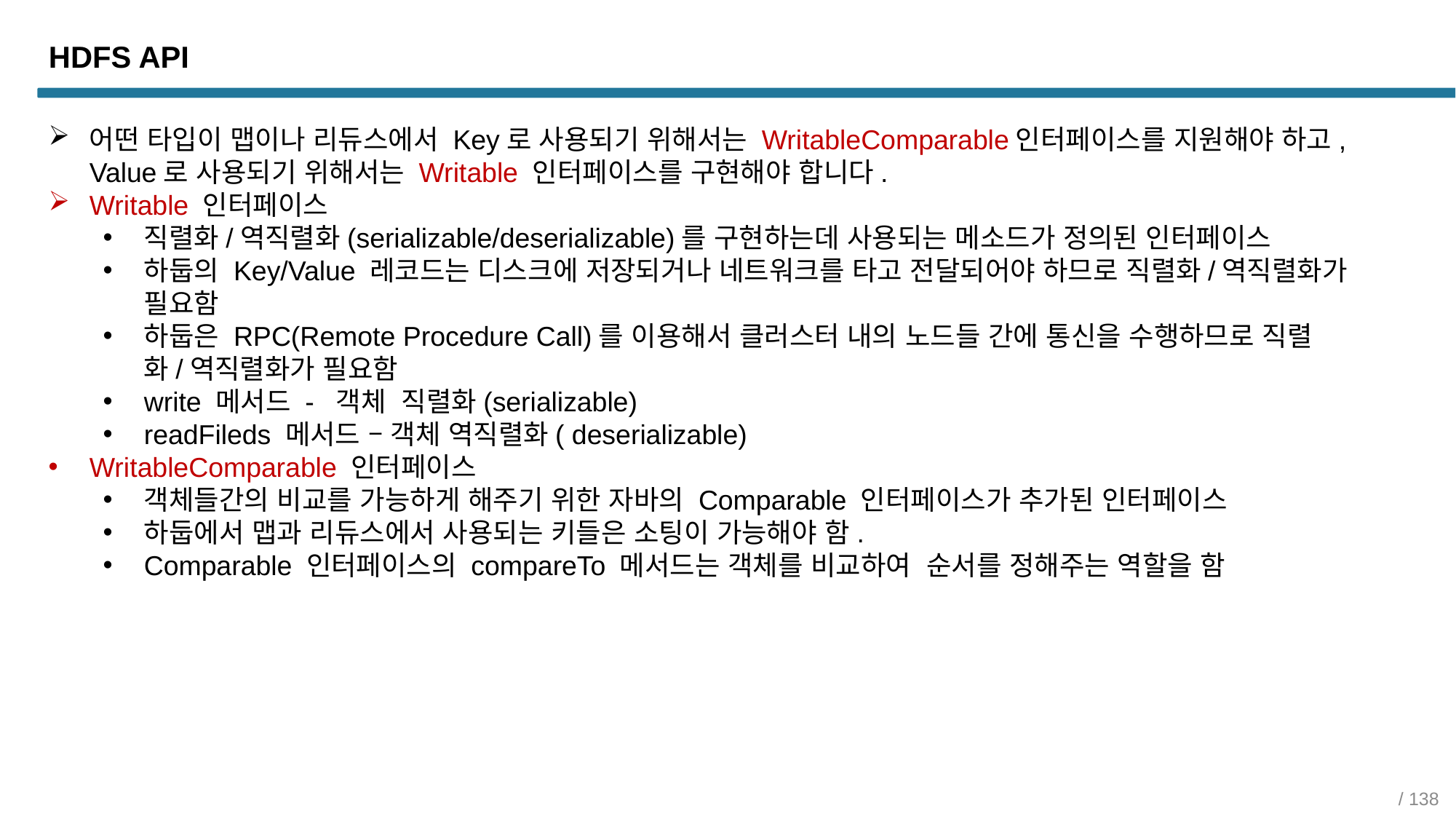

HDFS API
어떤 타입이 맵이나 리듀스에서 Key로 사용되기 위해서는 WritableComparable인터페이스를 지원해야 하고, Value로 사용되기 위해서는 Writable 인터페이스를 구현해야 합니다.
Writable 인터페이스
직렬화/역직렬화(serializable/deserializable)를 구현하는데 사용되는 메소드가 정의된 인터페이스
하둡의 Key/Value 레코드는 디스크에 저장되거나 네트워크를 타고 전달되어야 하므로 직렬화/역직렬화가 필요함
하둡은 RPC(Remote Procedure Call)를 이용해서 클러스터 내의 노드들 간에 통신을 수행하므로 직렬화/역직렬화가 필요함
write 메서드 -  객체  직렬화(serializable)
readFileds 메서드 – 객체 역직렬화( deserializable)
WritableComparable 인터페이스
객체들간의 비교를 가능하게 해주기 위한 자바의 Comparable 인터페이스가 추가된 인터페이스
하둡에서 맵과 리듀스에서 사용되는 키들은 소팅이 가능해야 함.
Comparable 인터페이스의 compareTo 메서드는 객체를 비교하여  순서를 정해주는 역할을 함
/ 138